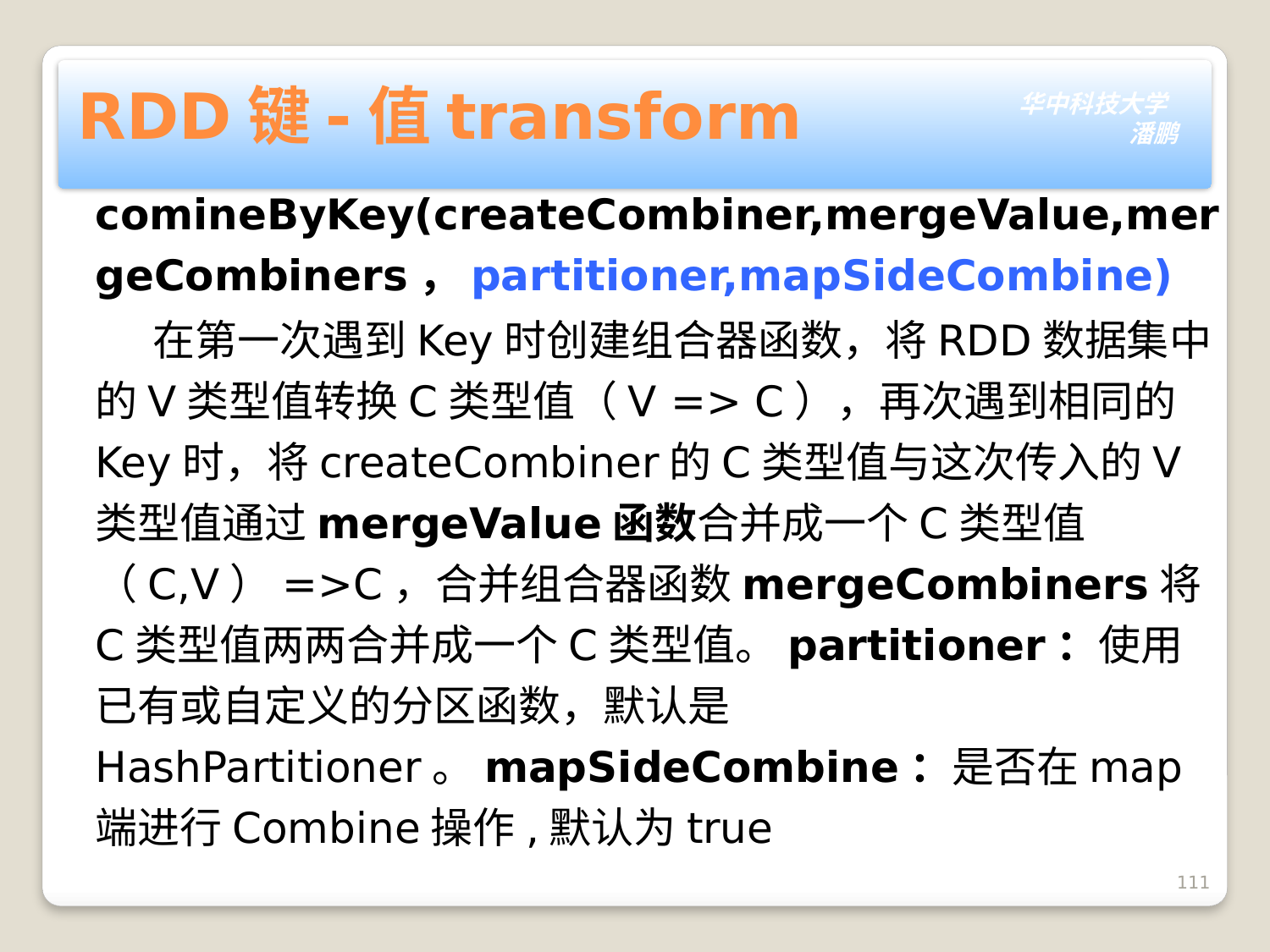

# RDD键-值transform
comineByKey(createCombiner,mergeValue,mergeCombiners，partitioner,mapSideCombine)
     在第一次遇到Key时创建组合器函数，将RDD数据集中的V类型值转换C类型值（V => C），再次遇到相同的Key时，将createCombiner的C类型值与这次传入的V类型值通过mergeValue函数合并成一个C类型值（C,V）=>C，合并组合器函数mergeCombiners将C类型值两两合并成一个C类型值。partitioner：使用已有或自定义的分区函数，默认是HashPartitioner。mapSideCombine：是否在map端进行Combine操作,默认为true

111